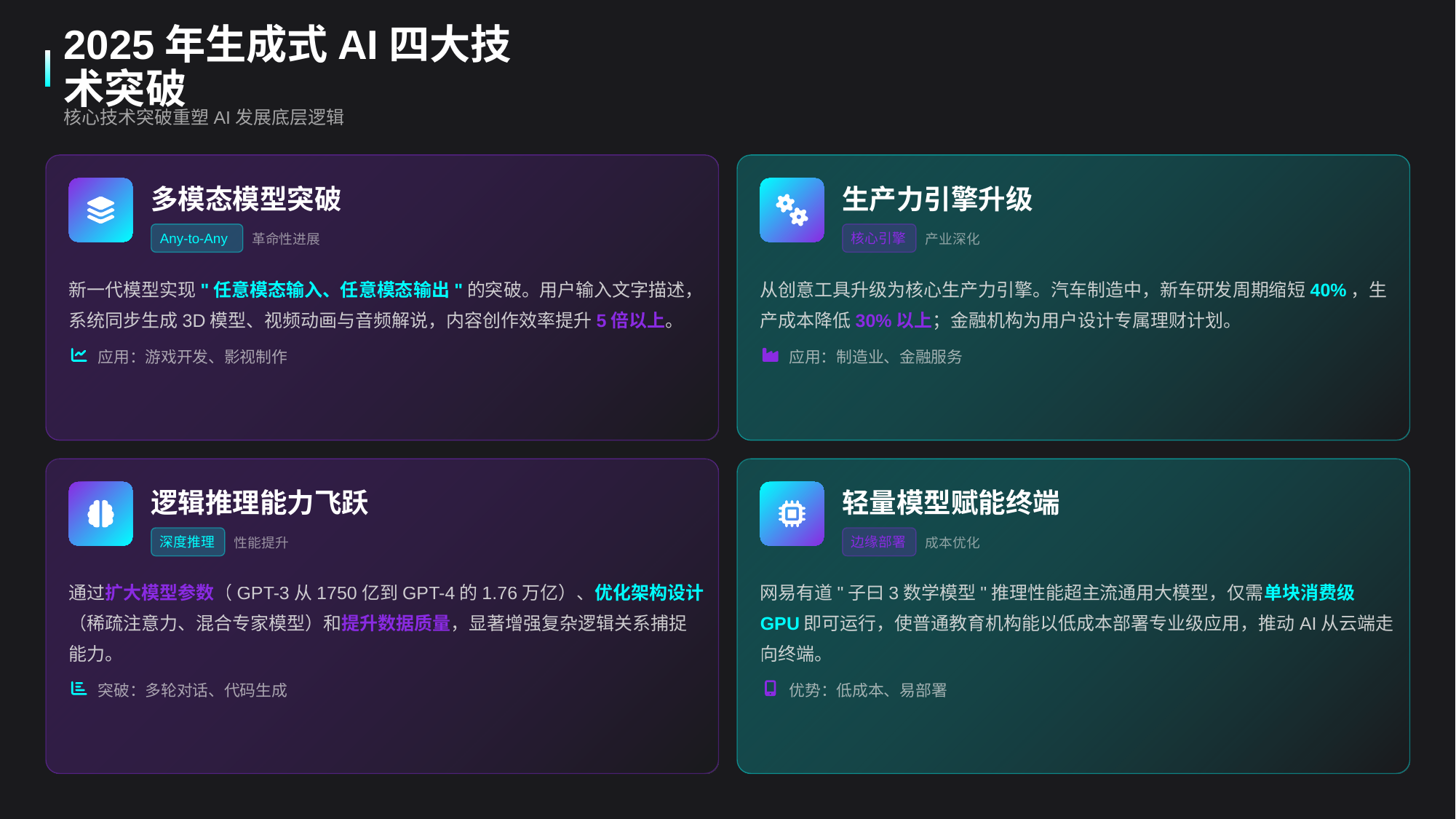

2025年生成式AI四大技术突破

核心技术突破重塑AI发展底层逻辑

多模态模型突破

生产力引擎升级

Any-to-Any
核心引擎

革命性进展
产业深化
新一代模型实现"任意模态输入、任意模态输出"的突破。用户输入文字描述，系统同步生成3D模型、视频动画与音频解说，内容创作效率提升5倍以上。
从创意工具升级为核心生产力引擎。汽车制造中，新车研发周期缩短40%，生产成本降低30%以上；金融机构为用户设计专属理财计划。
应用：游戏开发、影视制作
应用：制造业、金融服务

逻辑推理能力飞跃

轻量模型赋能终端

深度推理
边缘部署

性能提升
成本优化
通过扩大模型参数（GPT-3从1750亿到GPT-4的1.76万亿）、优化架构设计（稀疏注意力、混合专家模型）和提升数据质量，显著增强复杂逻辑关系捕捉能力。
网易有道"子曰3数学模型"推理性能超主流通用大模型，仅需单块消费级GPU即可运行，使普通教育机构能以低成本部署专业级应用，推动AI从云端走向终端。
突破：多轮对话、代码生成
优势：低成本、易部署